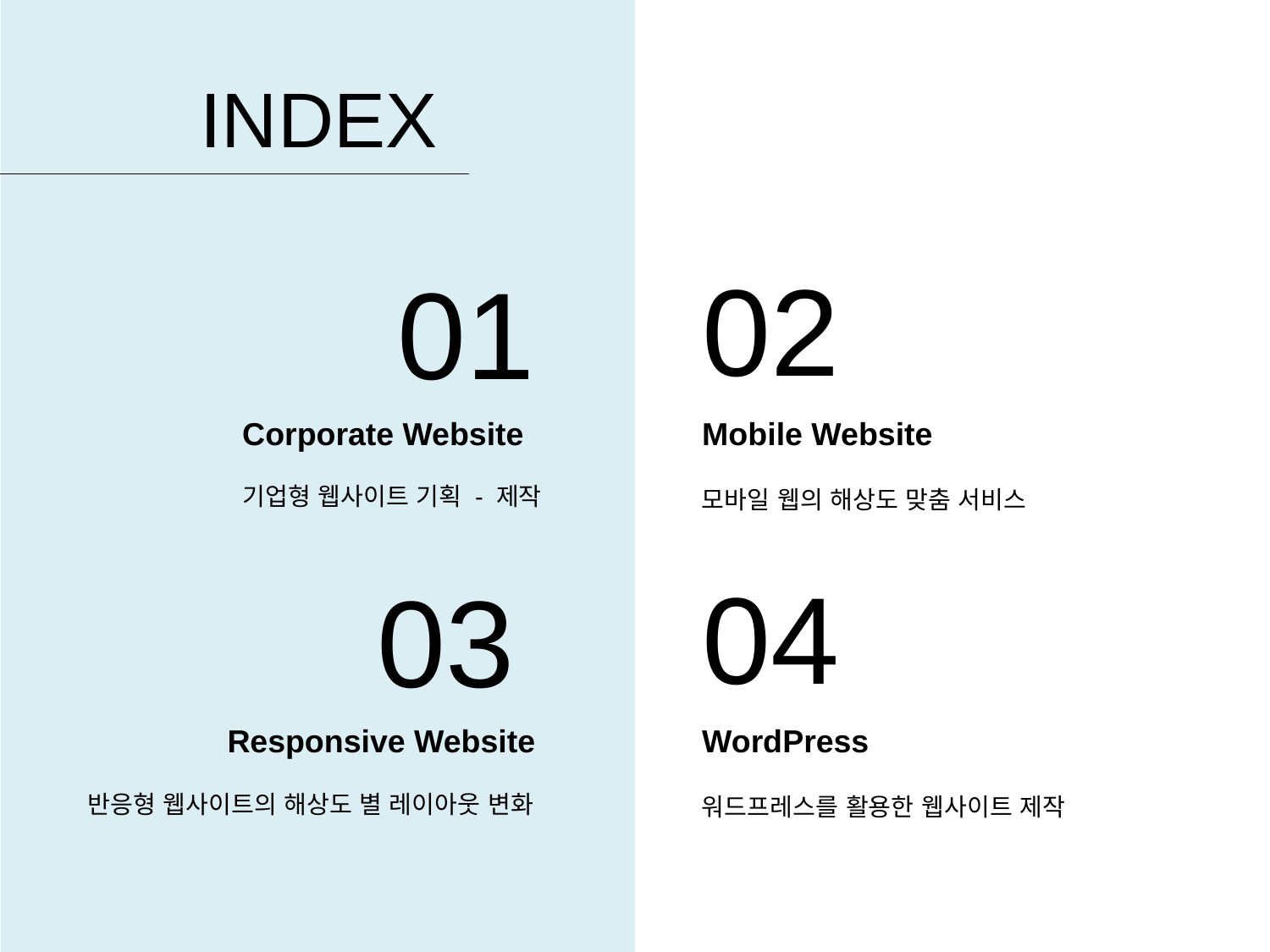

INDEX

02
Mobile Website
모바일 웹의 해상도 맞춤 서비스
01
Corporate Website
기업형 웹사이트 기획 - 제작
04
WordPress
워드프레스를 활용한 웹사이트 제작
03
Responsive Website
반응형 웹사이트의 해상도 별 레이아웃 변화